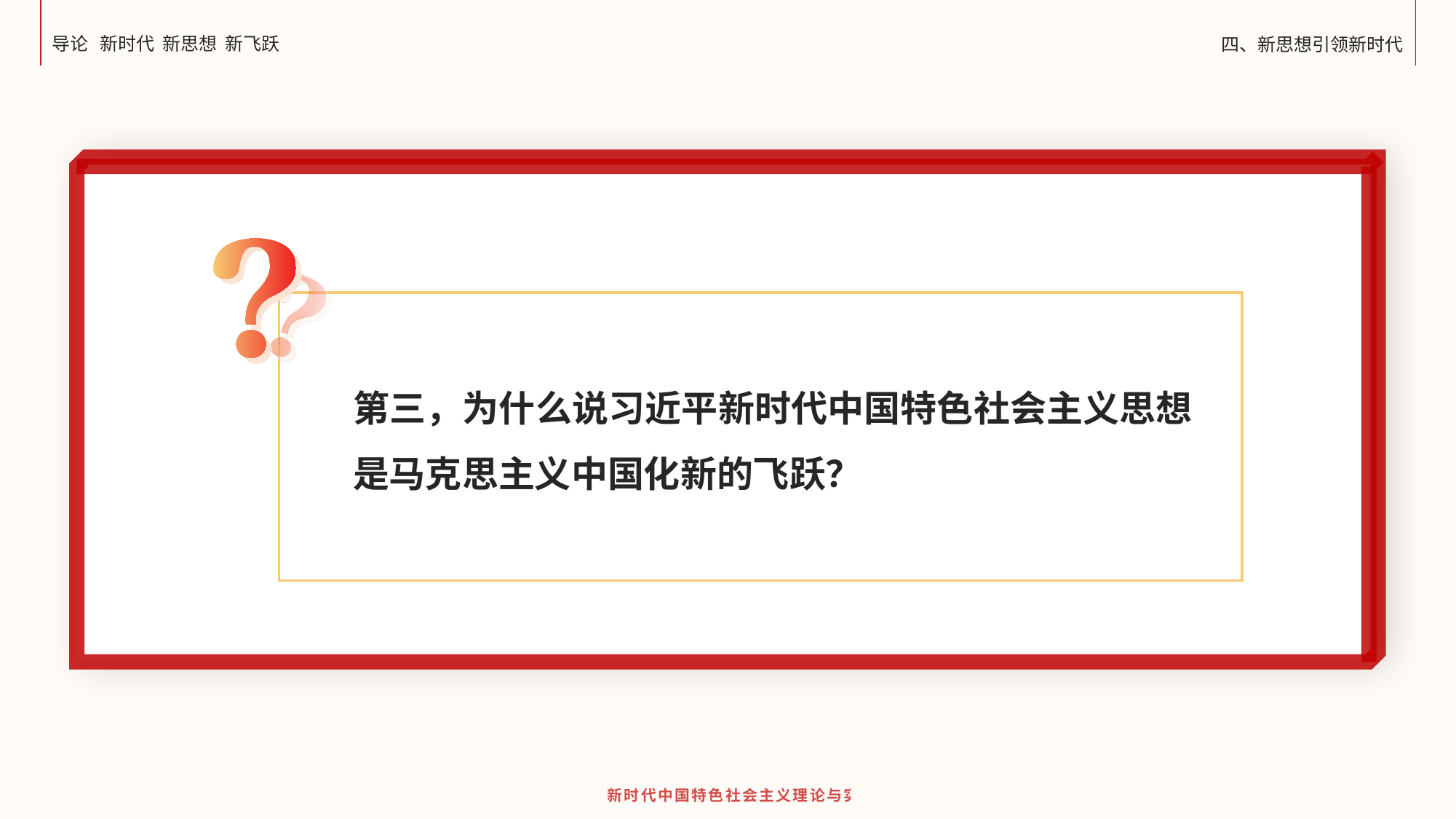

第三，为什么说习近平新时代中国特色社会主义思想是马克思主义中国化新的飞跃？